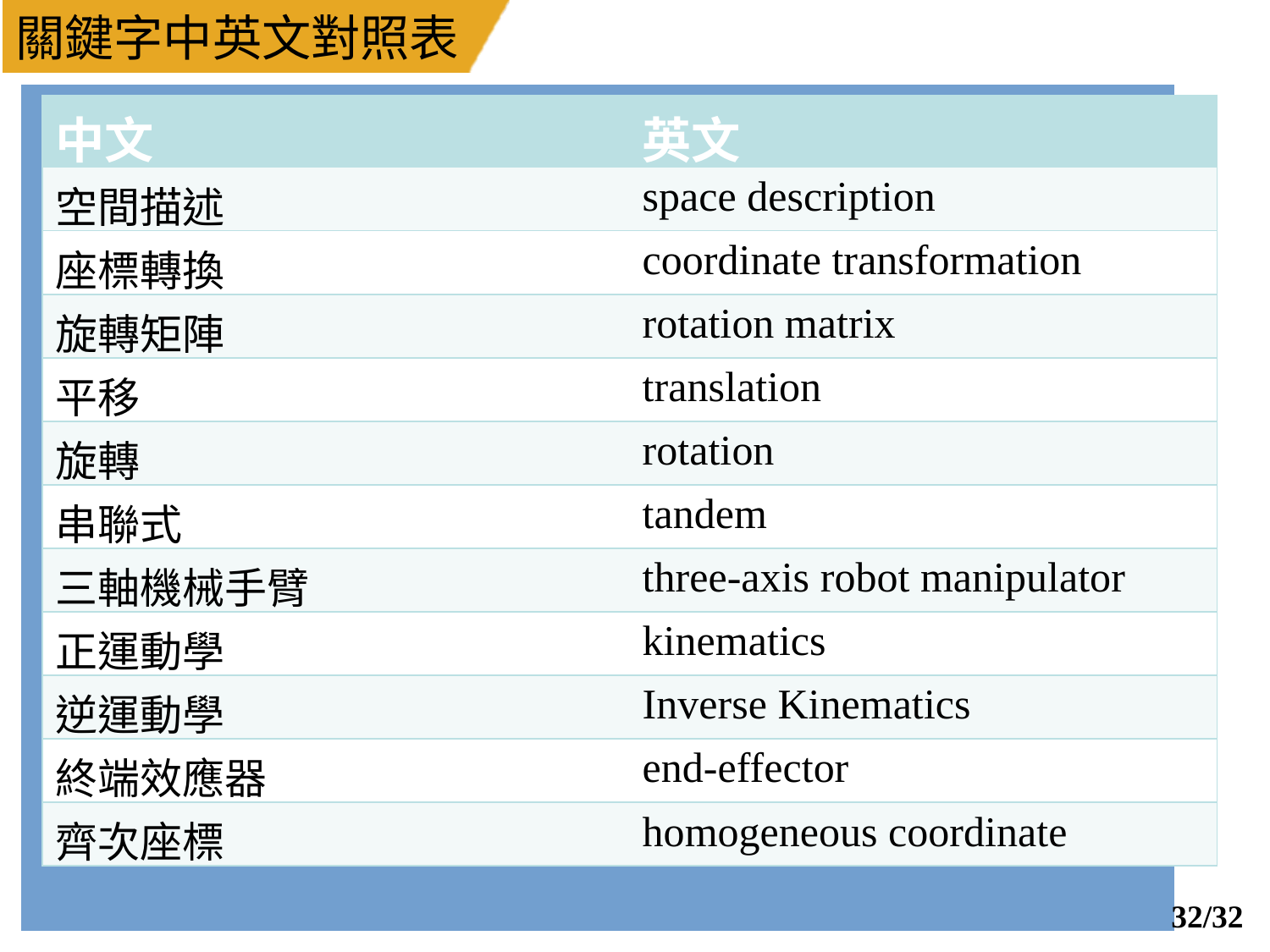

| 中文 | 英文 |
| --- | --- |
| 空間描述 | space description |
| 座標轉換 | coordinate transformation |
| 旋轉矩陣 | rotation matrix |
| 平移 | translation |
| 旋轉 | rotation |
| 串聯式 | tandem |
| 三軸機械手臂 | three-axis robot manipulator |
| 正運動學 | kinematics |
| 逆運動學 | Inverse Kinematics |
| 終端效應器 | end-effector |
| 齊次座標 | homogeneous coordinate |
32/32